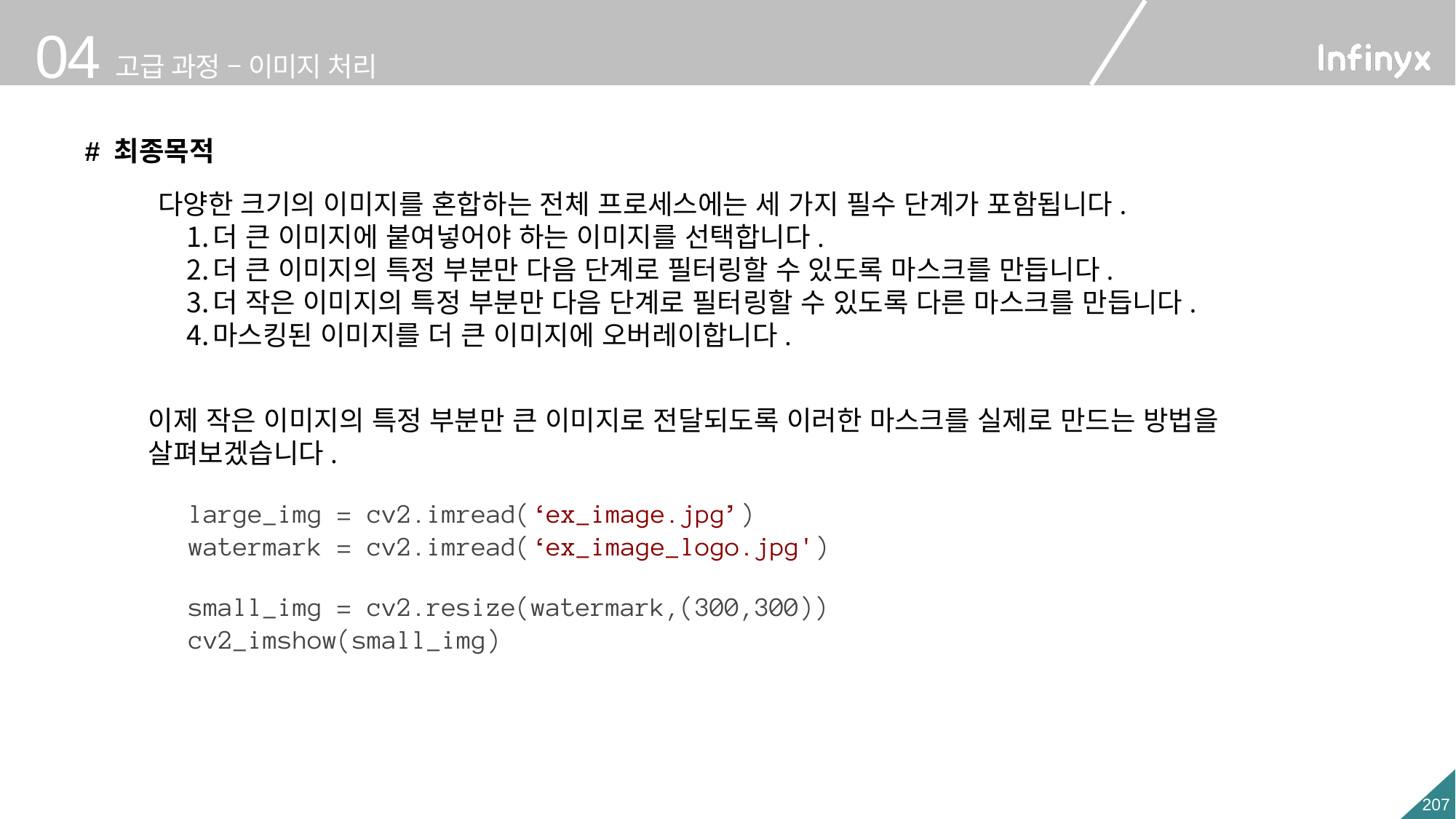

# 최종목적
다양한 크기의 이미지를 혼합하는 전체 프로세스에는 세 가지 필수 단계가 포함됩니다.
더 큰 이미지에 붙여넣어야 하는 이미지를 선택합니다.
더 큰 이미지의 특정 부분만 다음 단계로 필터링할 수 있도록 마스크를 만듭니다.
더 작은 이미지의 특정 부분만 다음 단계로 필터링할 수 있도록 다른 마스크를 만듭니다.
마스킹된 이미지를 더 큰 이미지에 오버레이합니다.
이제 작은 이미지의 특정 부분만 큰 이미지로 전달되도록 이러한 마스크를 실제로 만드는 방법을 살펴보겠습니다.
large_img = cv2.imread(‘ex_image.jpg’)
watermark = cv2.imread(‘ex_image_logo.jpg')
small_img = cv2.resize(watermark,(300,300)) cv2_imshow(small_img)